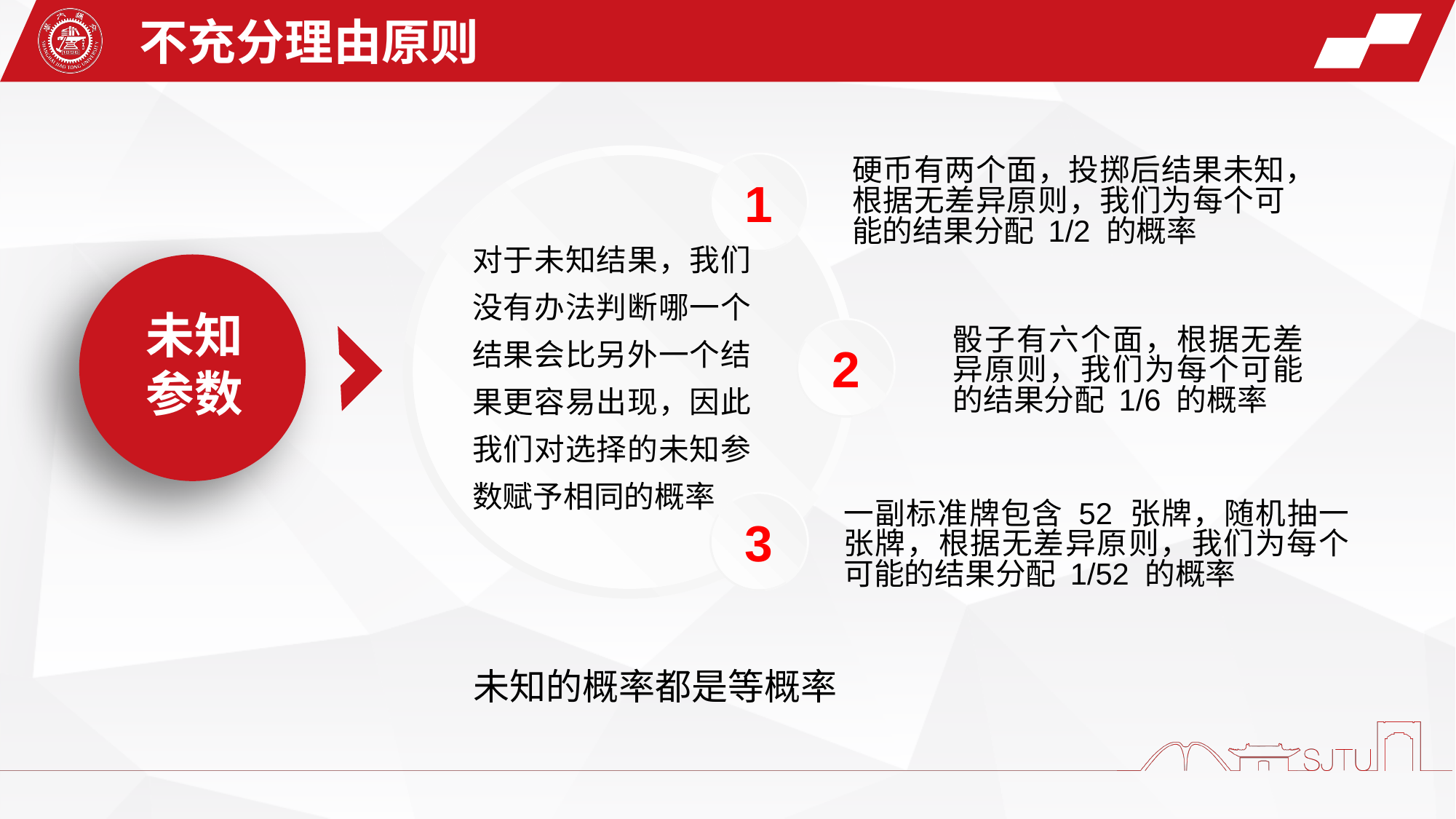

不充分理由原则

1
硬币有两个面，投掷后结果未知，根据无差异原则，我们为每个可能的结果分配 1/2 的概率
对于未知结果，我们没有办法判断哪一个结果会比另外一个结果更容易出现，因此我们对选择的未知参数赋予相同的概率

未知
参数

2
骰子有六个面，根据无差异原则，我们为每个可能的结果分配 1/6 的概率

3
一副标准牌包含 52 张牌，随机抽一张牌，根据无差异原则，我们为每个可能的结果分配 1/52 的概率
未知的概率都是等概率